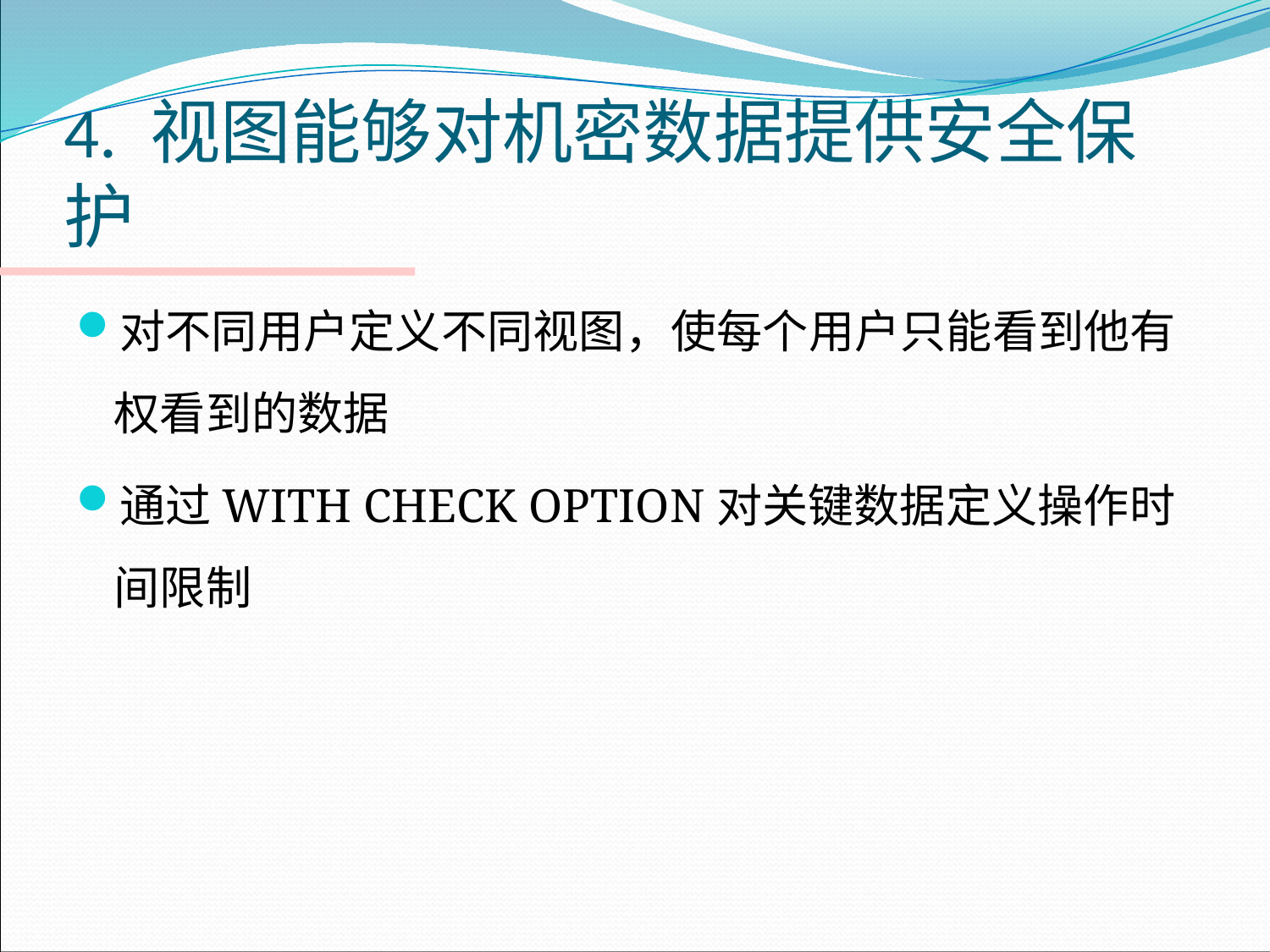

# 4. 视图能够对机密数据提供安全保护
对不同用户定义不同视图，使每个用户只能看到他有权看到的数据
通过WITH CHECK OPTION对关键数据定义操作时间限制

401